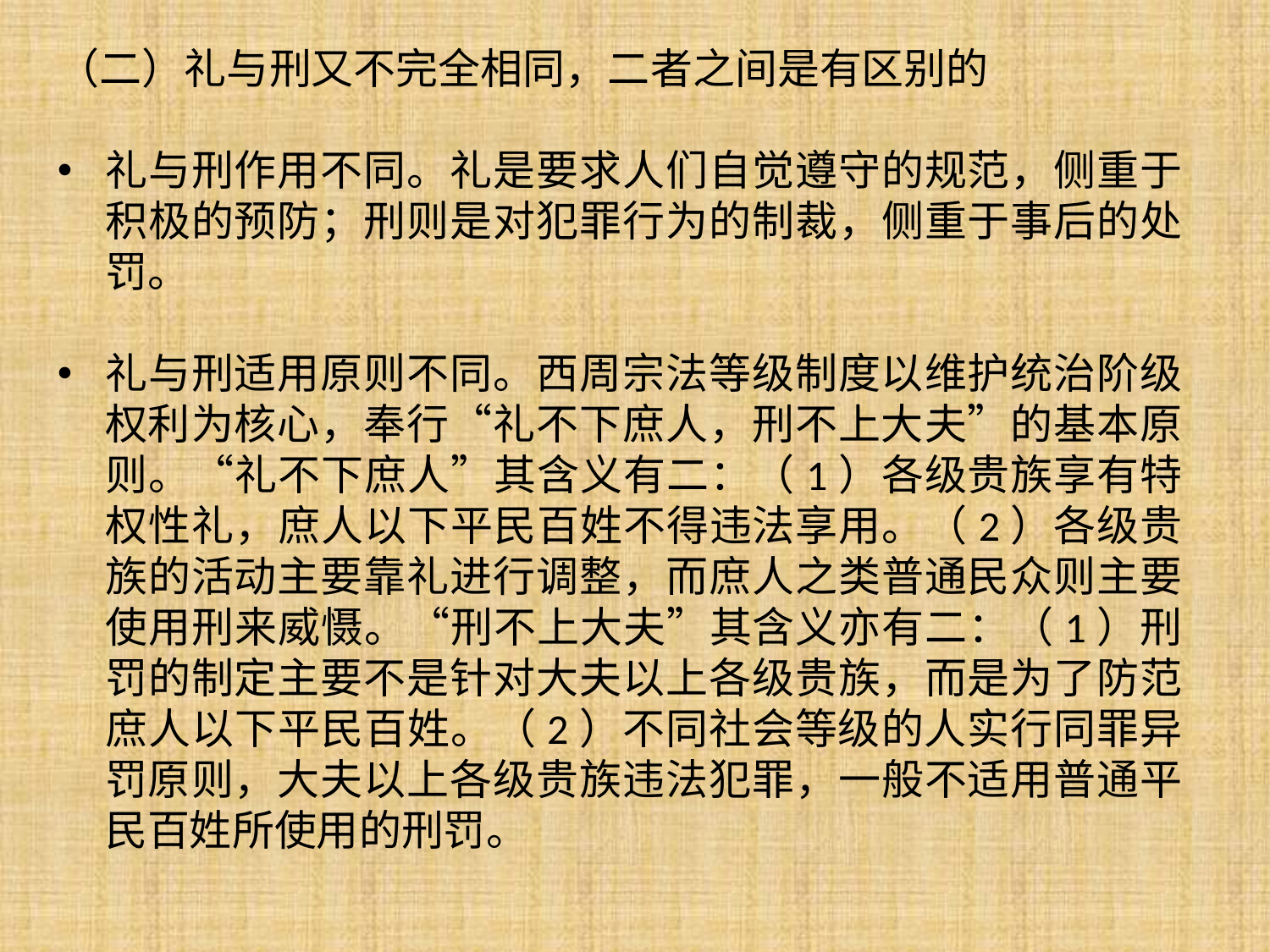

（二）礼与刑又不完全相同，二者之间是有区别的

礼与刑作用不同。礼是要求人们自觉遵守的规范，侧重于积极的预防；刑则是对犯罪行为的制裁，侧重于事后的处罚。

礼与刑适用原则不同。西周宗法等级制度以维护统治阶级权利为核心，奉行“礼不下庶人，刑不上大夫”的基本原则。“礼不下庶人”其含义有二：（1）各级贵族享有特权性礼，庶人以下平民百姓不得违法享用。（2）各级贵族的活动主要靠礼进行调整，而庶人之类普通民众则主要使用刑来威慑。“刑不上大夫”其含义亦有二：（1）刑罚的制定主要不是针对大夫以上各级贵族，而是为了防范庶人以下平民百姓。（2）不同社会等级的人实行同罪异罚原则，大夫以上各级贵族违法犯罪，一般不适用普通平民百姓所使用的刑罚。